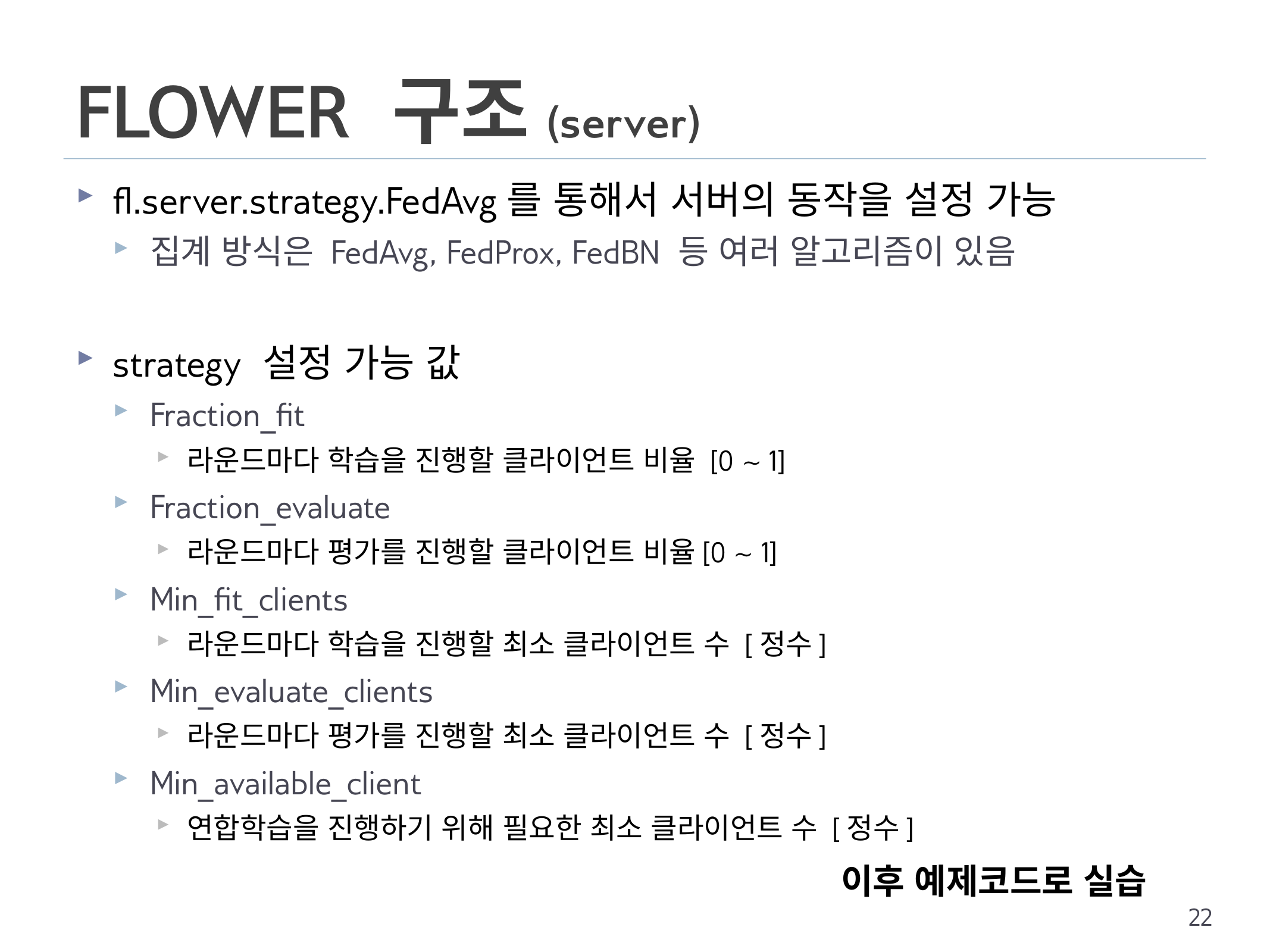

# FLOWER 구조(server)
fl.server.strategy.FedAvg를 통해서 서버의 동작을 설정 가능
집계 방식은 FedAvg, FedProx, FedBN 등 여러 알고리즘이 있음

strategy 설정 가능 값
Fraction_fit
라운드마다 학습을 진행할 클라이언트 비율 [0 ~ 1]
Fraction_evaluate
라운드마다 평가를 진행할 클라이언트 비율[0 ~ 1]
Min_fit_clients
라운드마다 학습을 진행할 최소 클라이언트 수 [정수]
Min_evaluate_clients
라운드마다 평가를 진행할 최소 클라이언트 수 [정수]
Min_available_client
연합학습을 진행하기 위해 필요한 최소 클라이언트 수 [정수]

이후 예제코드로 실습
22